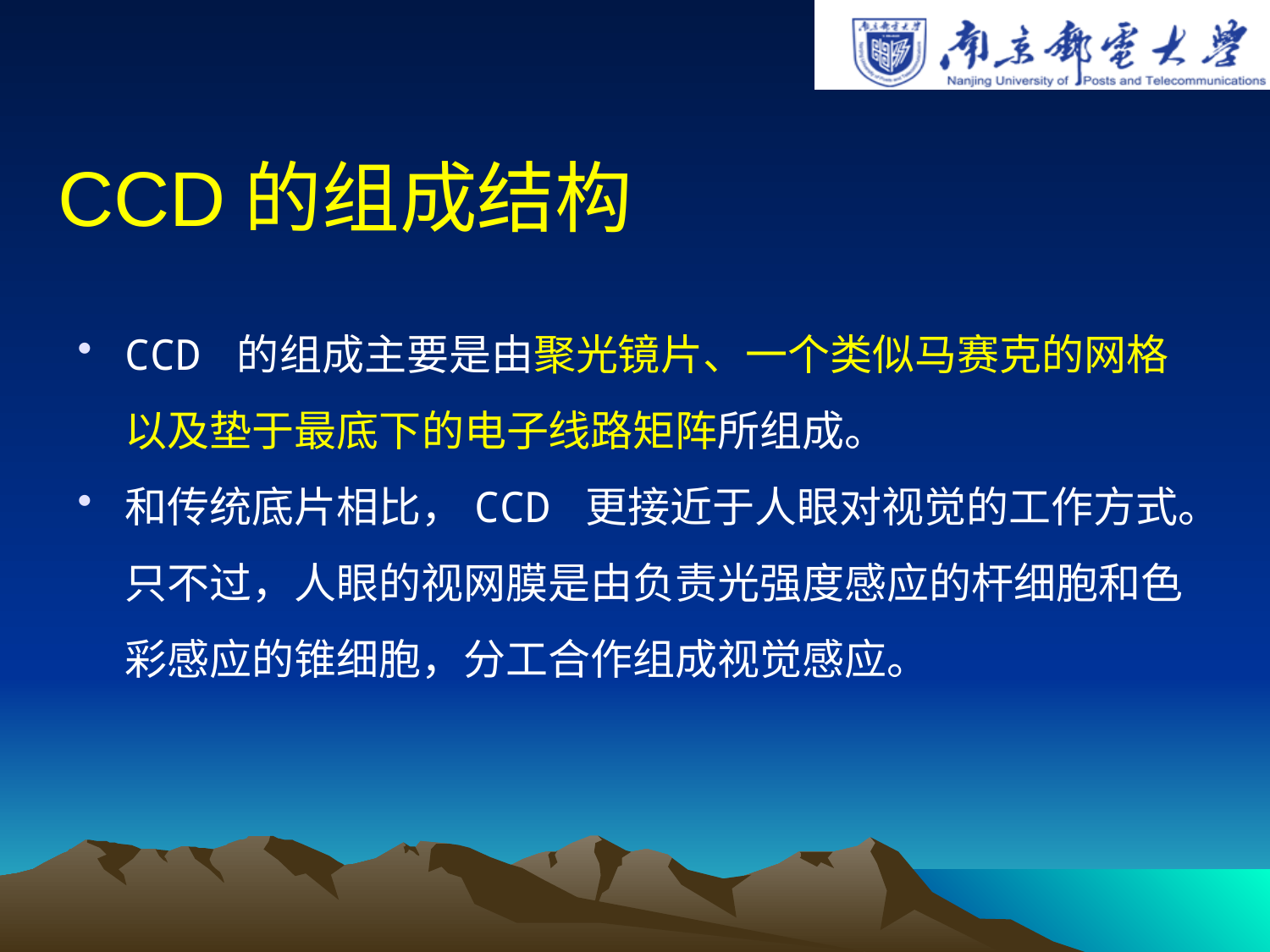

# CCD的组成结构
CCD 的组成主要是由聚光镜片、一个类似马赛克的网格以及垫于最底下的电子线路矩阵所组成。
和传统底片相比，CCD 更接近于人眼对视觉的工作方式。只不过，人眼的视网膜是由负责光强度感应的杆细胞和色彩感应的锥细胞，分工合作组成视觉感应。